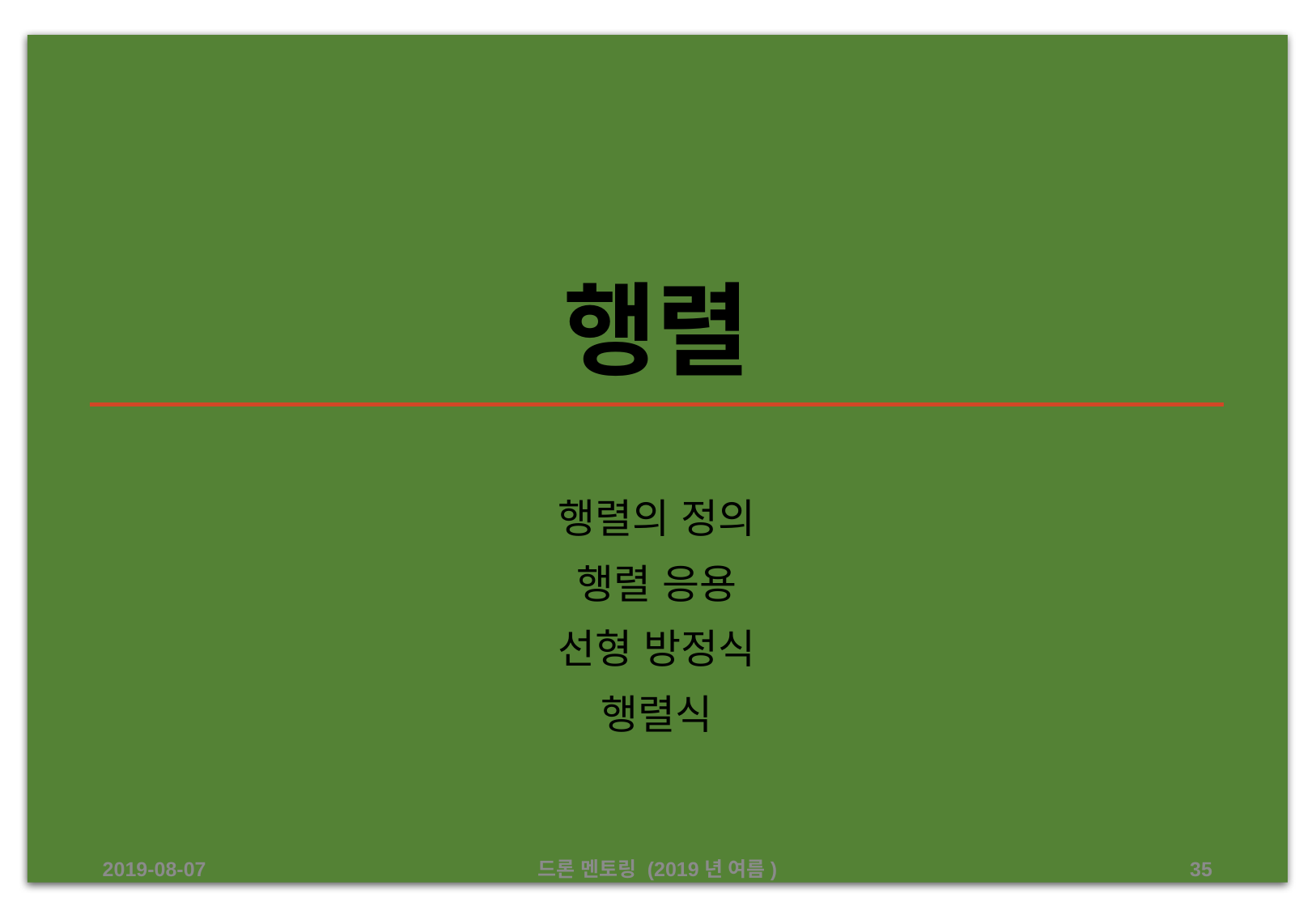

# 행렬
행렬의 정의
행렬 응용
선형 방정식
행렬식
2019-08-07
드론 멘토링 (2019년 여름)
35